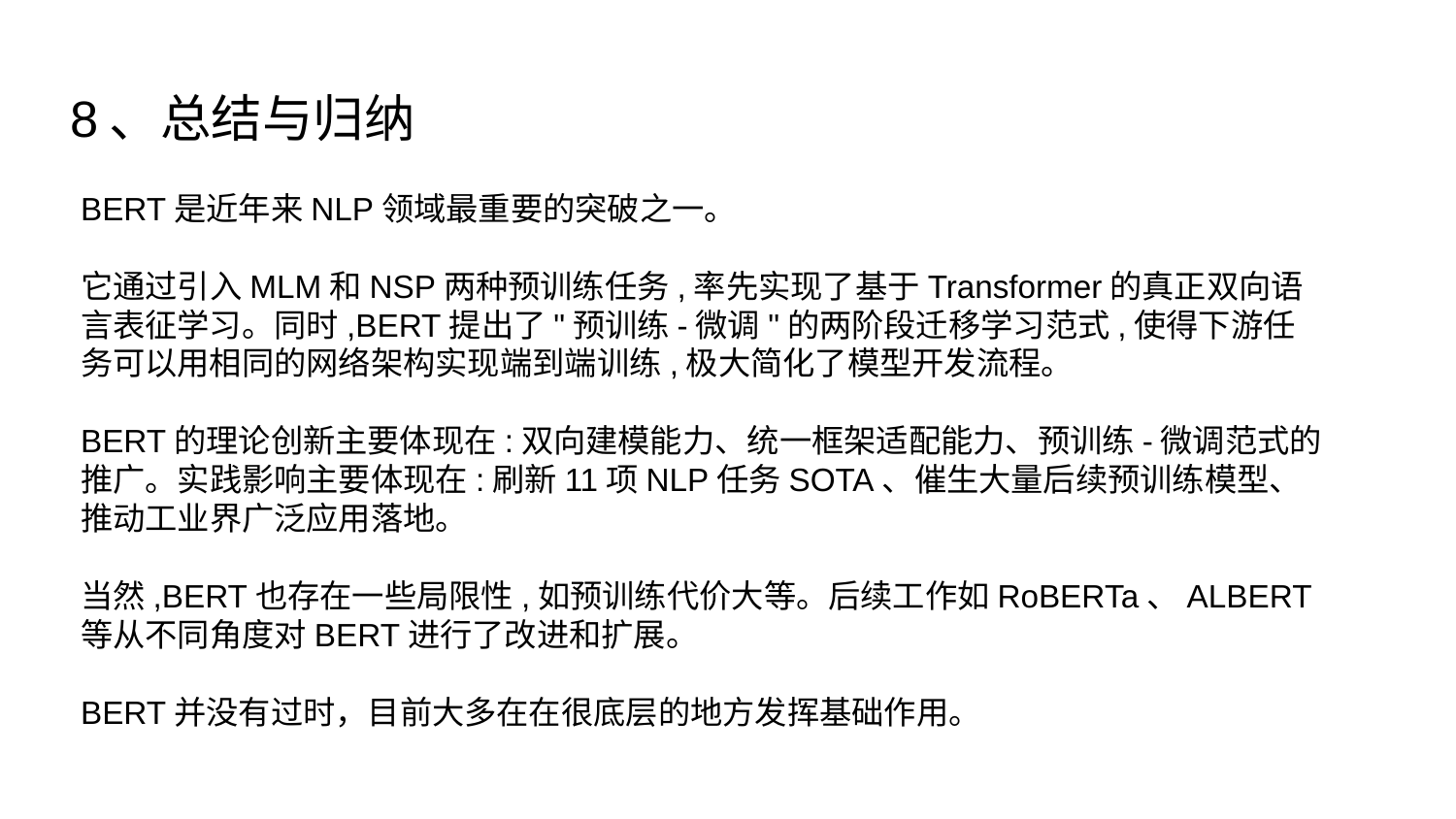

# 8、总结与归纳
BERT是近年来NLP领域最重要的突破之一。

它通过引入MLM和NSP两种预训练任务,率先实现了基于Transformer的真正双向语言表征学习。同时,BERT提出了"预训练-微调"的两阶段迁移学习范式,使得下游任务可以用相同的网络架构实现端到端训练,极大简化了模型开发流程。

BERT的理论创新主要体现在:双向建模能力、统一框架适配能力、预训练-微调范式的推广。实践影响主要体现在:刷新11项NLP任务SOTA、催生大量后续预训练模型、推动工业界广泛应用落地。

当然,BERT也存在一些局限性,如预训练代价大等。后续工作如RoBERTa、ALBERT等从不同角度对BERT进行了改进和扩展。

BERT并没有过时，目前大多在在很底层的地方发挥基础作用。